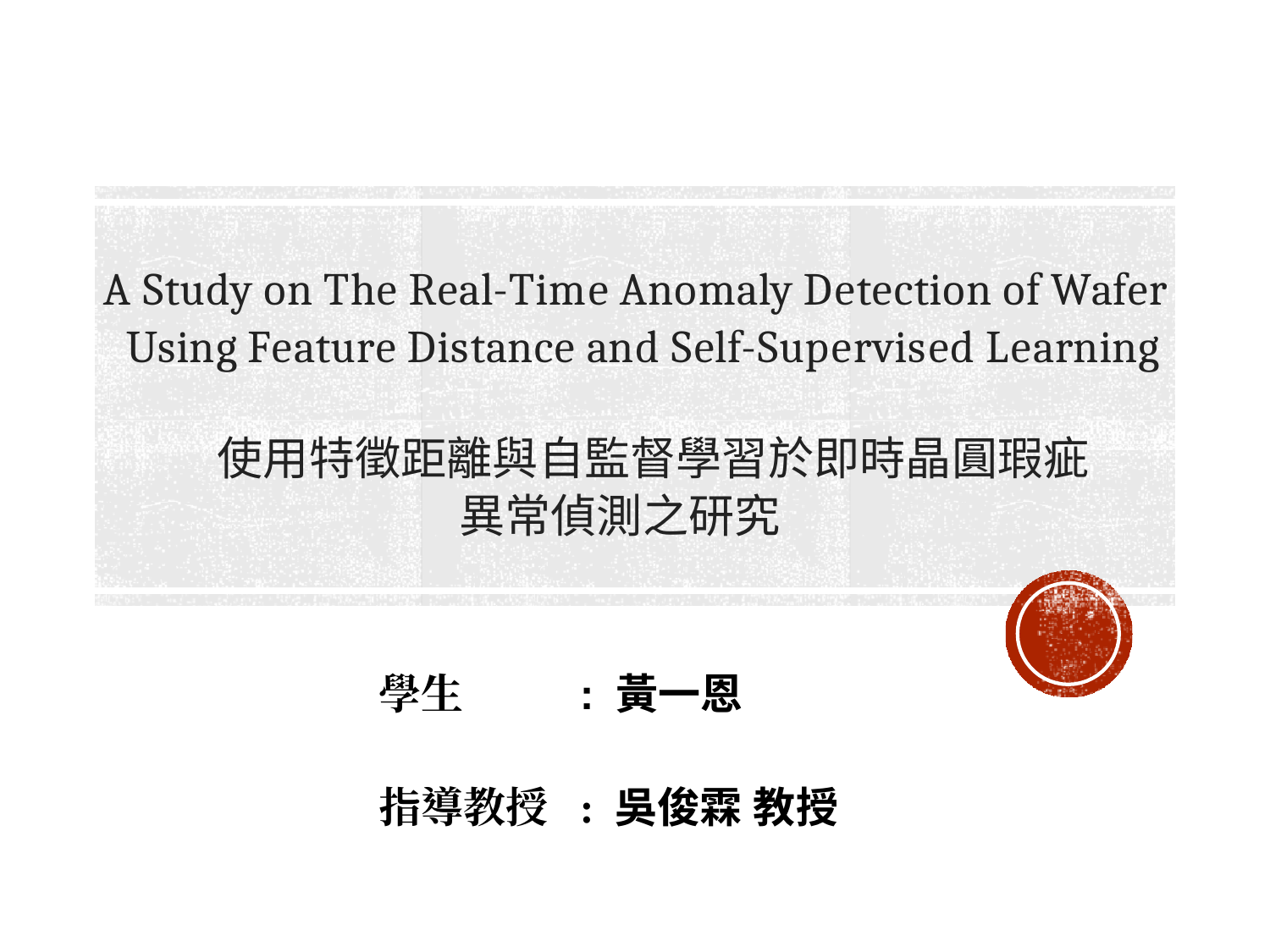

A Study on The Real-Time Anomaly Detection of Wafer
        Using Feature Distance and Self-Supervised Learning

        使用特徵距離與自監督學習於即時晶圓瑕疵
  異常偵測之研究
學生          : 黃一恩

指導教授  : 吳俊霖 教授